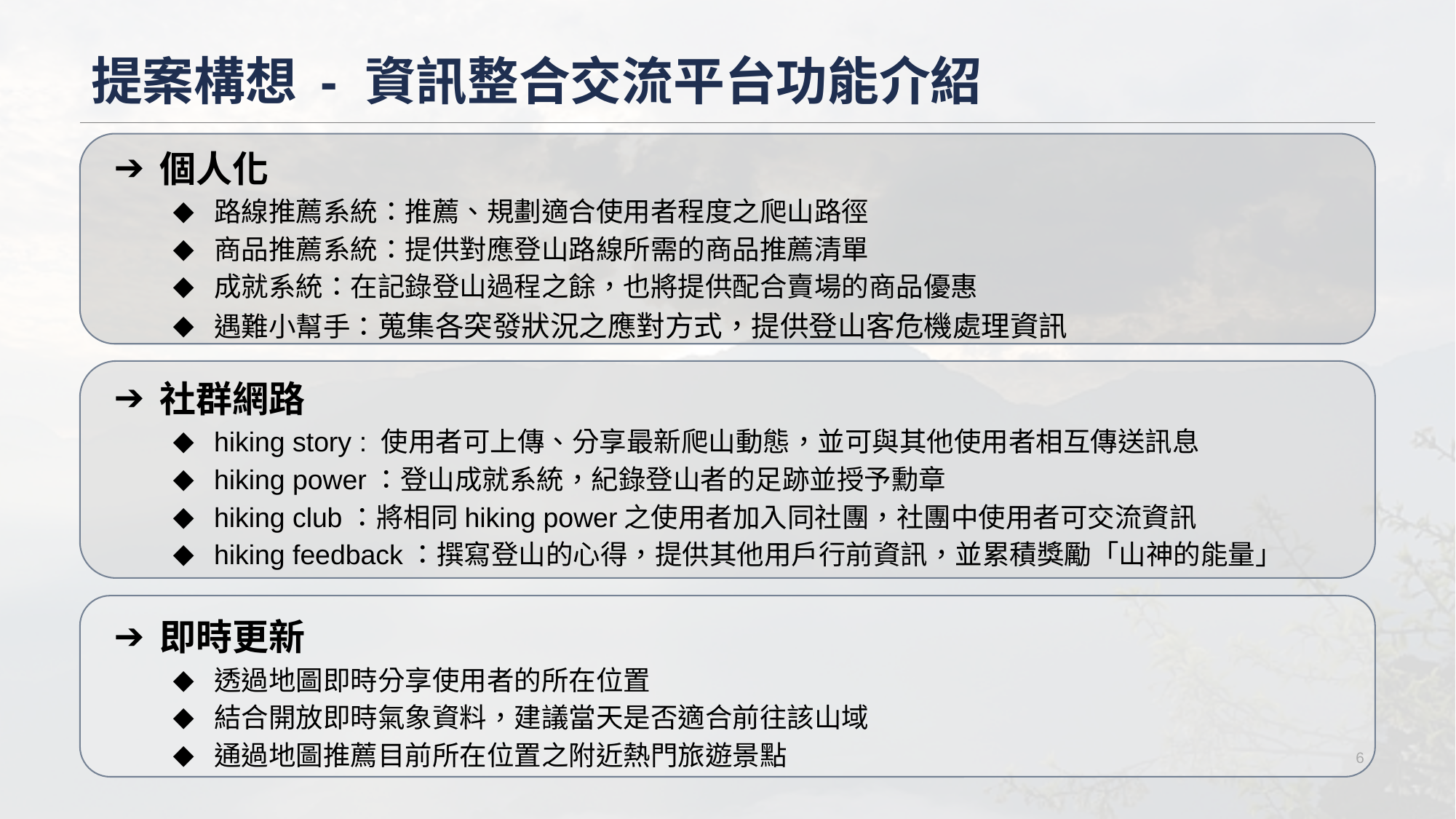

# 提案構想 - 資訊整合交流平台功能介紹

個人化
路線推薦系統：推薦、規劃適合使用者程度之爬山路徑
商品推薦系統：提供對應登山路線所需的商品推薦清單
成就系統：在記錄登山過程之餘，也將提供配合賣場的商品優惠
遇難小幫手：蒐集各突發狀況之應對方式，提供登山客危機處理資訊
社群網路
hiking story : 使用者可上傳、分享最新爬山動態，並可與其他使用者相互傳送訊息
hiking power：登山成就系統，紀錄登山者的足跡並授予勳章
hiking club：將相同hiking power之使用者加入同社團，社團中使用者可交流資訊
hiking feedback：撰寫登山的心得，提供其他用戶行前資訊，並累積獎勵「山神的能量」

即時更新
透過地圖即時分享使用者的所在位置
結合開放即時氣象資料，建議當天是否適合前往該山域
通過地圖推薦目前所在位置之附近熱門旅遊景點

6